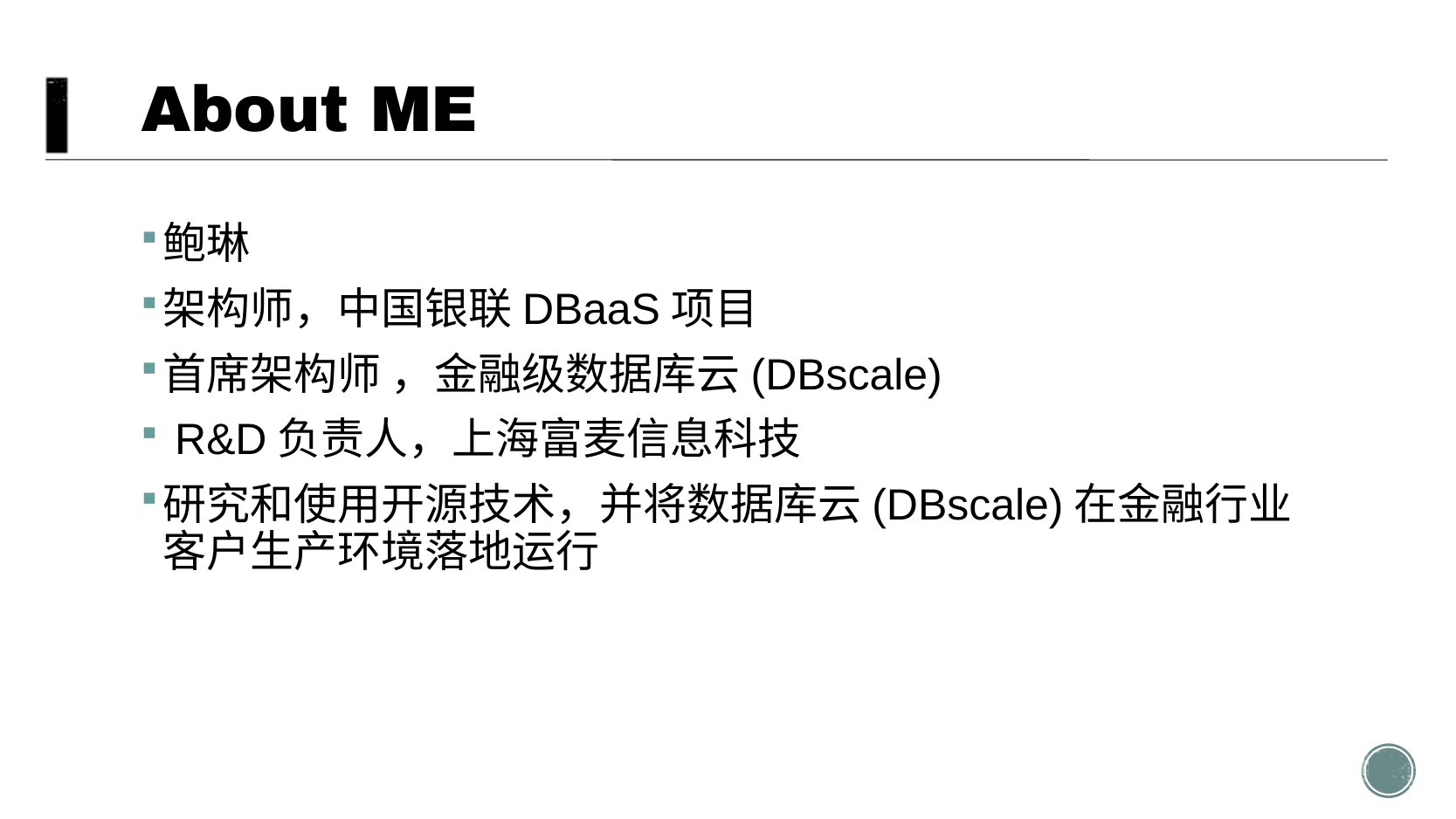

# About ME
鲍琳
架构师，中国银联DBaaS项目
首席架构师 ，金融级数据库云(DBscale)
 R&D负责人，上海富麦信息科技
研究和使用开源技术，并将数据库云(DBscale)在金融行业客户生产环境落地运行